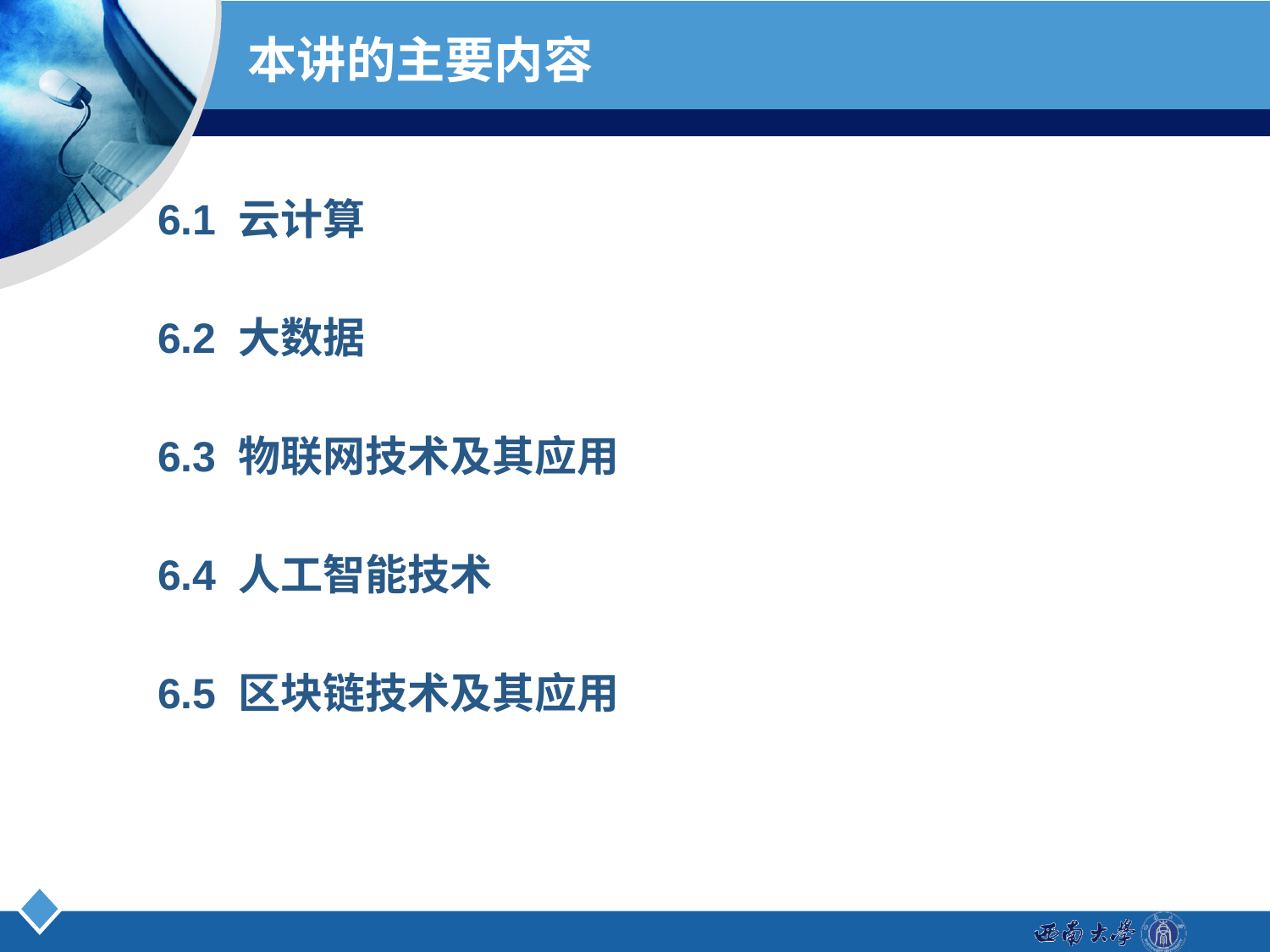

# 本讲的主要内容
6.1 云计算

6.2 大数据

6.3 物联网技术及其应用

6.4 人工智能技术

6.5 区块链技术及其应用